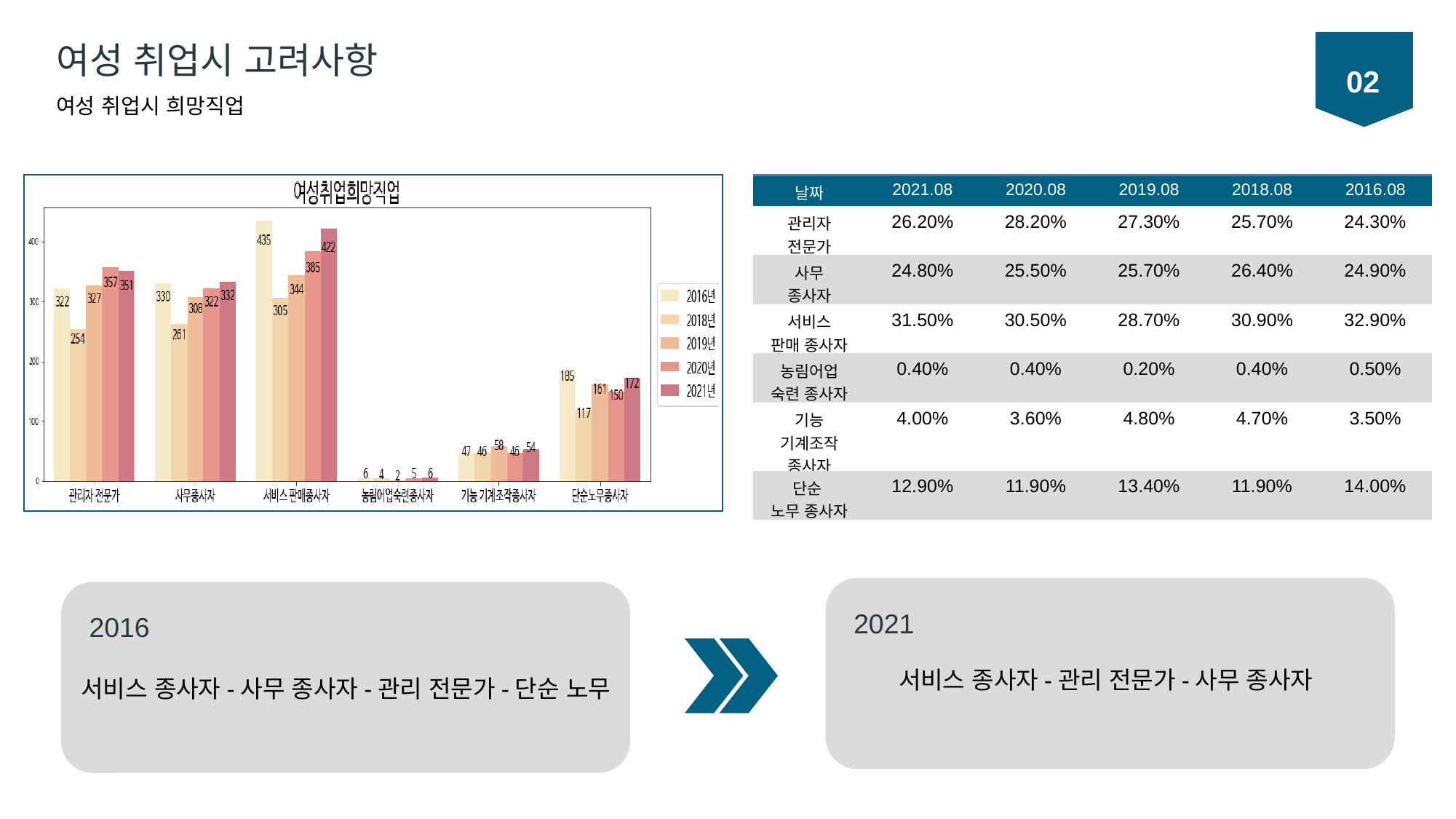

여성 취업시 고려사항
여성 취업시 희망직업

02

| 날짜 | 2021.08 | 2020.08 | 2019.08 | 2018.08 | 2016.08 |
| --- | --- | --- | --- | --- | --- |
| 관리자 전문가 | 26.20% | 28.20% | 27.30% | 25.70% | 24.30% |
| 사무 종사자 | 24.80% | 25.50% | 25.70% | 26.40% | 24.90% |
| 서비스 판매 종사자 | 31.50% | 30.50% | 28.70% | 30.90% | 32.90% |
| 농림어업 숙련 종사자 | 0.40% | 0.40% | 0.20% | 0.40% | 0.50% |
| 기능 기계조작 종사자 | 4.00% | 3.60% | 4.80% | 4.70% | 3.50% |
| 단순 노무 종사자 | 12.90% | 11.90% | 13.40% | 11.90% | 14.00% |

2021

2016

서비스 종사자-관리 전문가-사무 종사자
서비스 종사자-사무 종사자-관리 전문가-단순 노무